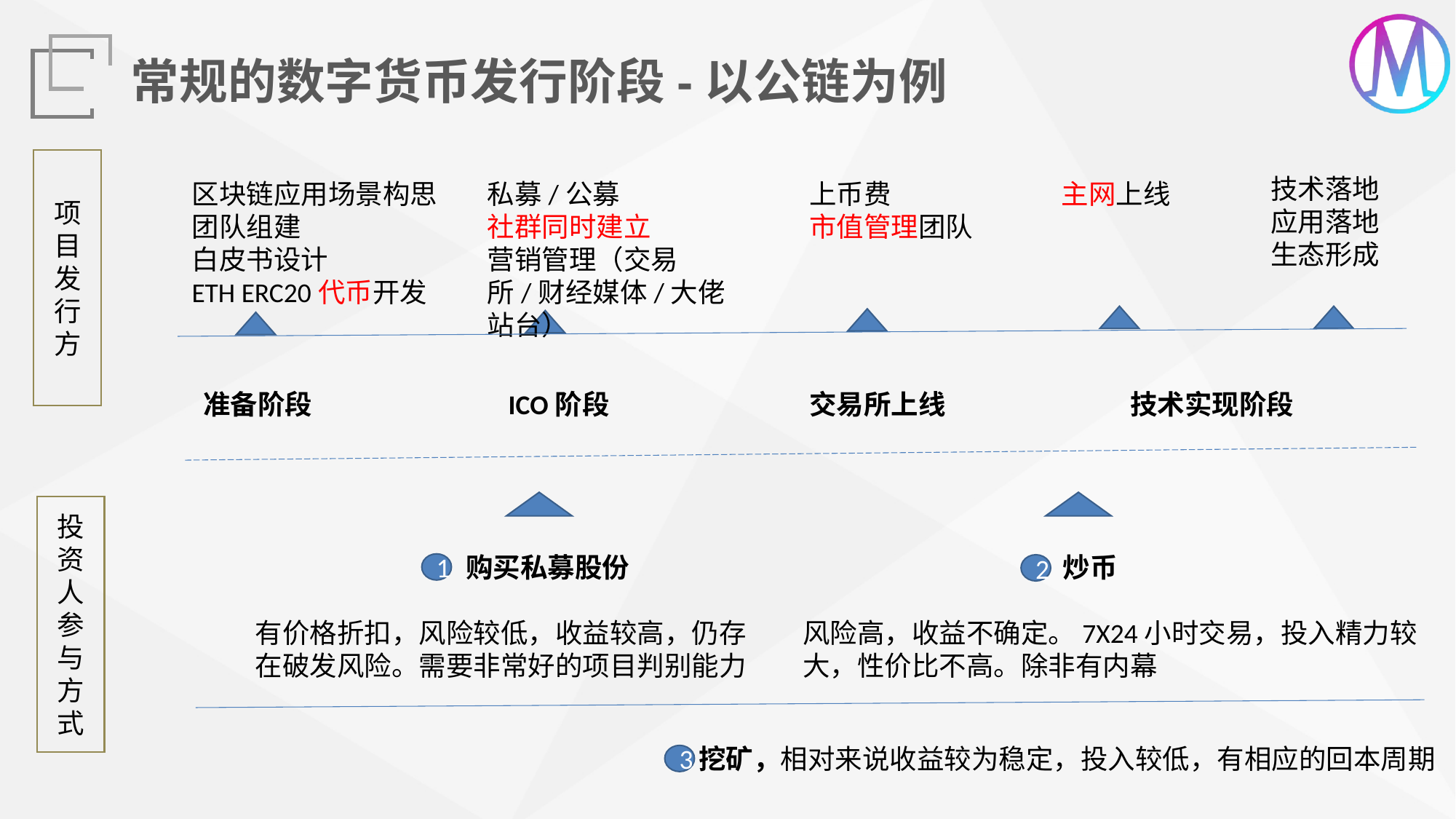

常规的数字货币发行阶段-以公链为例

项目发行方
技术落地
应用落地
生态形成
区块链应用场景构思团队组建
白皮书设计
ETH ERC20代币开发

私募/公募
社群同时建立
营销管理（交易所/财经媒体/大佬站台）
上币费
市值管理团队
主网上线

准备阶段
ICO阶段
交易所上线
技术实现阶段

投资人参与方式
                                 购买私募股份

有价格折扣，风险较低，收益较高，仍存在破发风险。需要非常好的项目判别能力
                                         炒币

风险高，收益不确定。7X24小时交易，投入精力较大，性价比不高。除非有内幕
1
2
挖矿，相对来说收益较为稳定，投入较低，有相应的回本周期
3